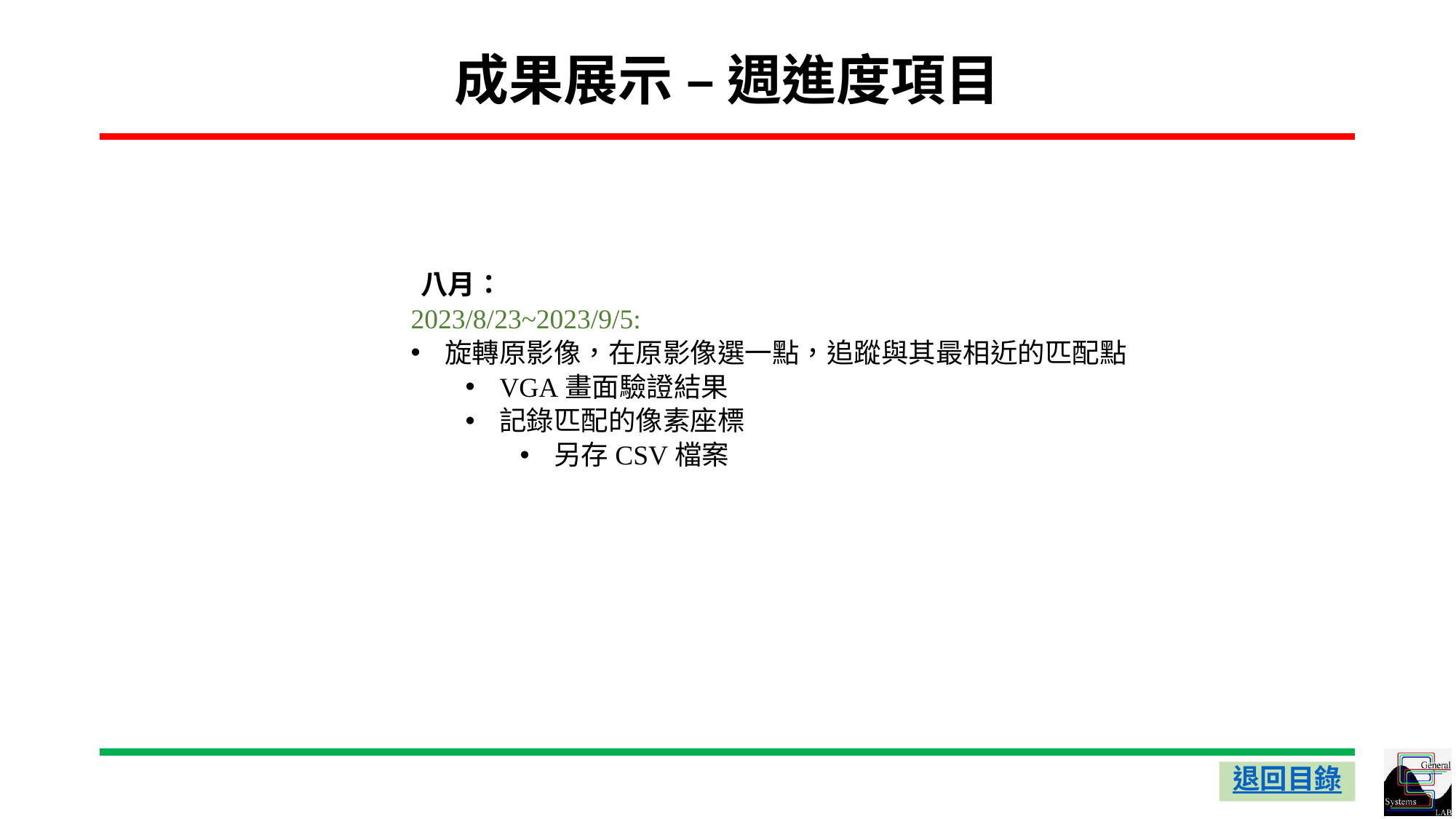

# 成果展示 – 週進度項目
八月：
2023/8/23~2023/9/5:
旋轉原影像，在原影像選一點，追蹤與其最相近的匹配點
VGA畫面驗證結果
記錄匹配的像素座標
另存CSV檔案
退回目錄